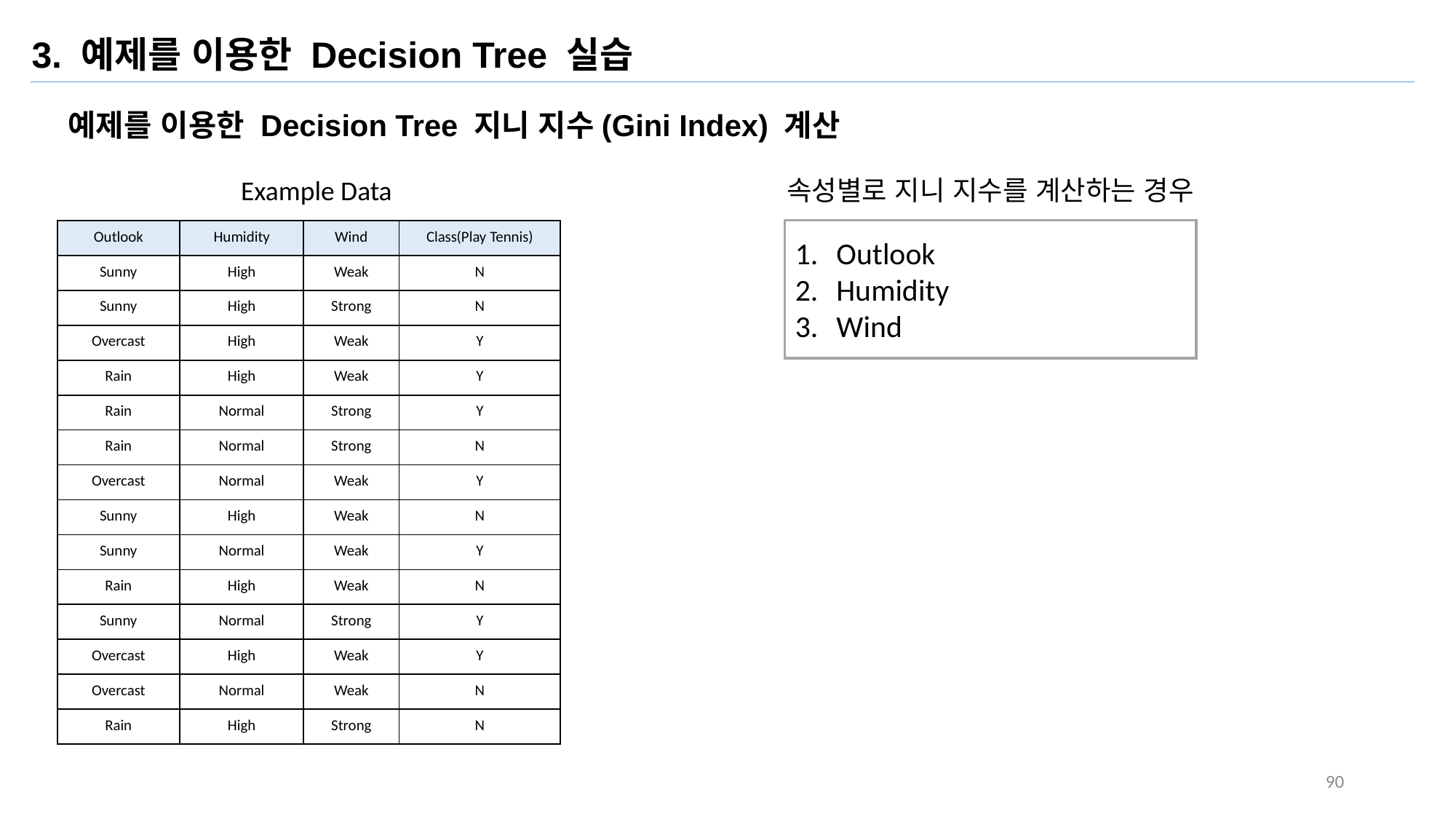

3. 예제를 이용한 Decision Tree 실습
예제를 이용한 Decision Tree 지니 지수(Gini Index) 계산
Example Data
속성별로 지니 지수를 계산하는 경우
Outlook
Humidity
Wind
| Outlook | Humidity | Wind | Class(Play Tennis) |
| --- | --- | --- | --- |
| Sunny | High | Weak | N |
| Sunny | High | Strong | N |
| Overcast | High | Weak | Y |
| Rain | High | Weak | Y |
| Rain | Normal | Strong | Y |
| Rain | Normal | Strong | N |
| Overcast | Normal | Weak | Y |
| Sunny | High | Weak | N |
| Sunny | Normal | Weak | Y |
| Rain | High | Weak | N |
| Sunny | Normal | Strong | Y |
| Overcast | High | Weak | Y |
| Overcast | Normal | Weak | N |
| Rain | High | Strong | N |
90